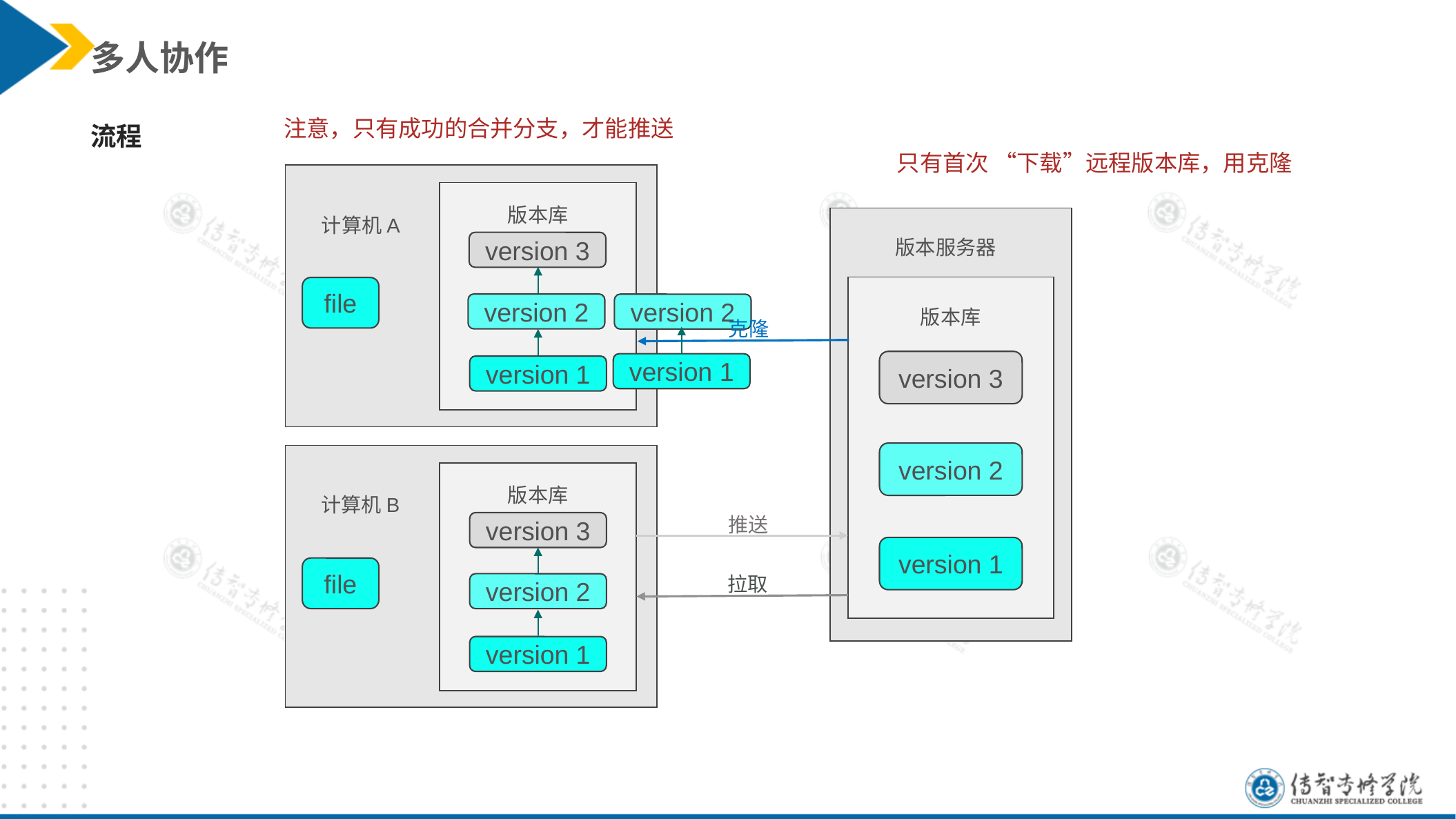

多人协作
流程
注意，只有成功的合并分支，才能推送
只有首次 “下载”远程版本库，用克隆

计算机A
file

版本库

版本服务器
version 3

版本库
version 2
version 2
克隆
version 3
version 1
version 1
version 2

计算机B
file

版本库
推送
version 3
version 1
拉取
version 2
version 1